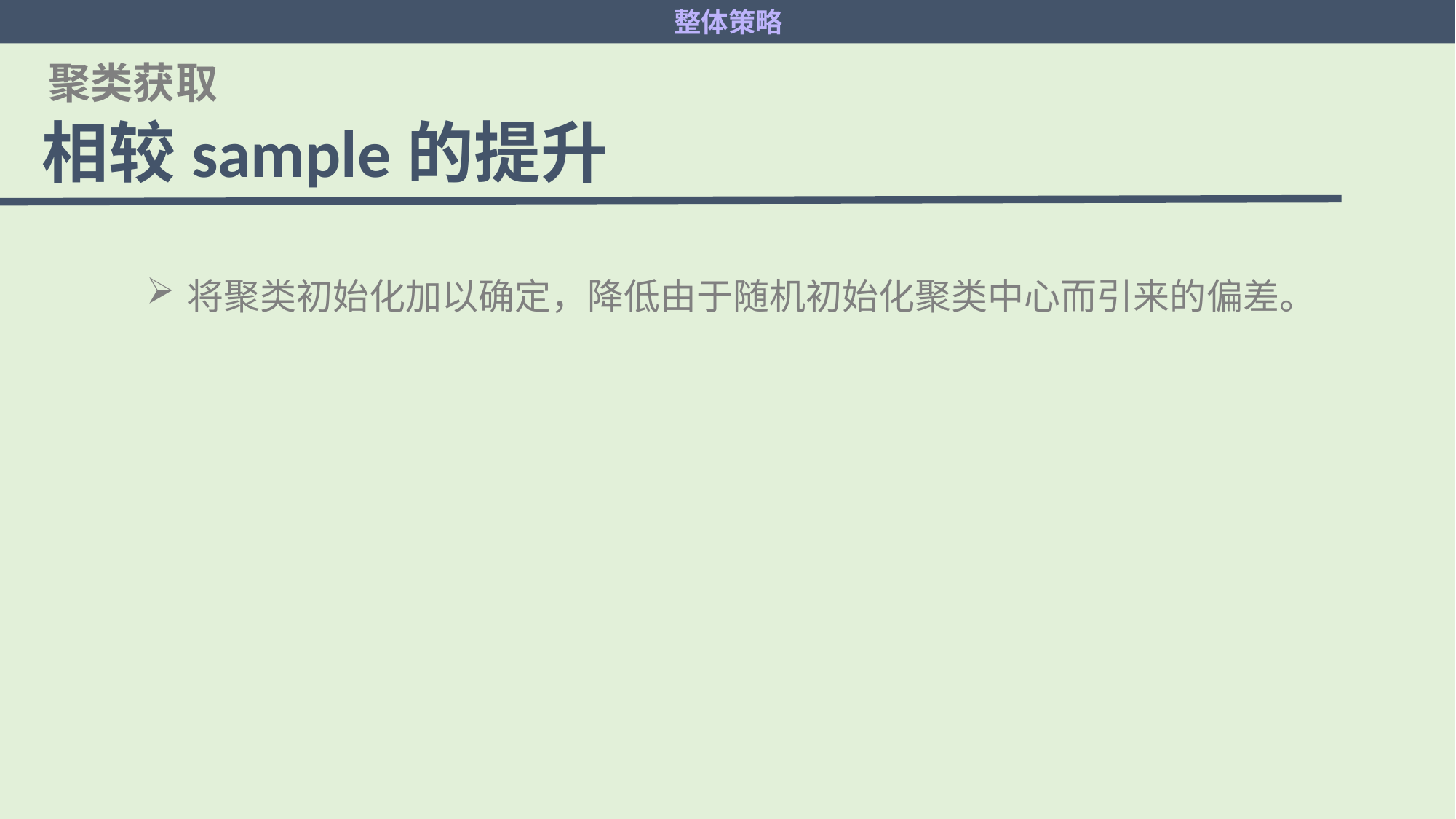

整体策略
聚类获取
相较sample的提升
将聚类初始化加以确定，降低由于随机初始化聚类中心而引来的偏差。